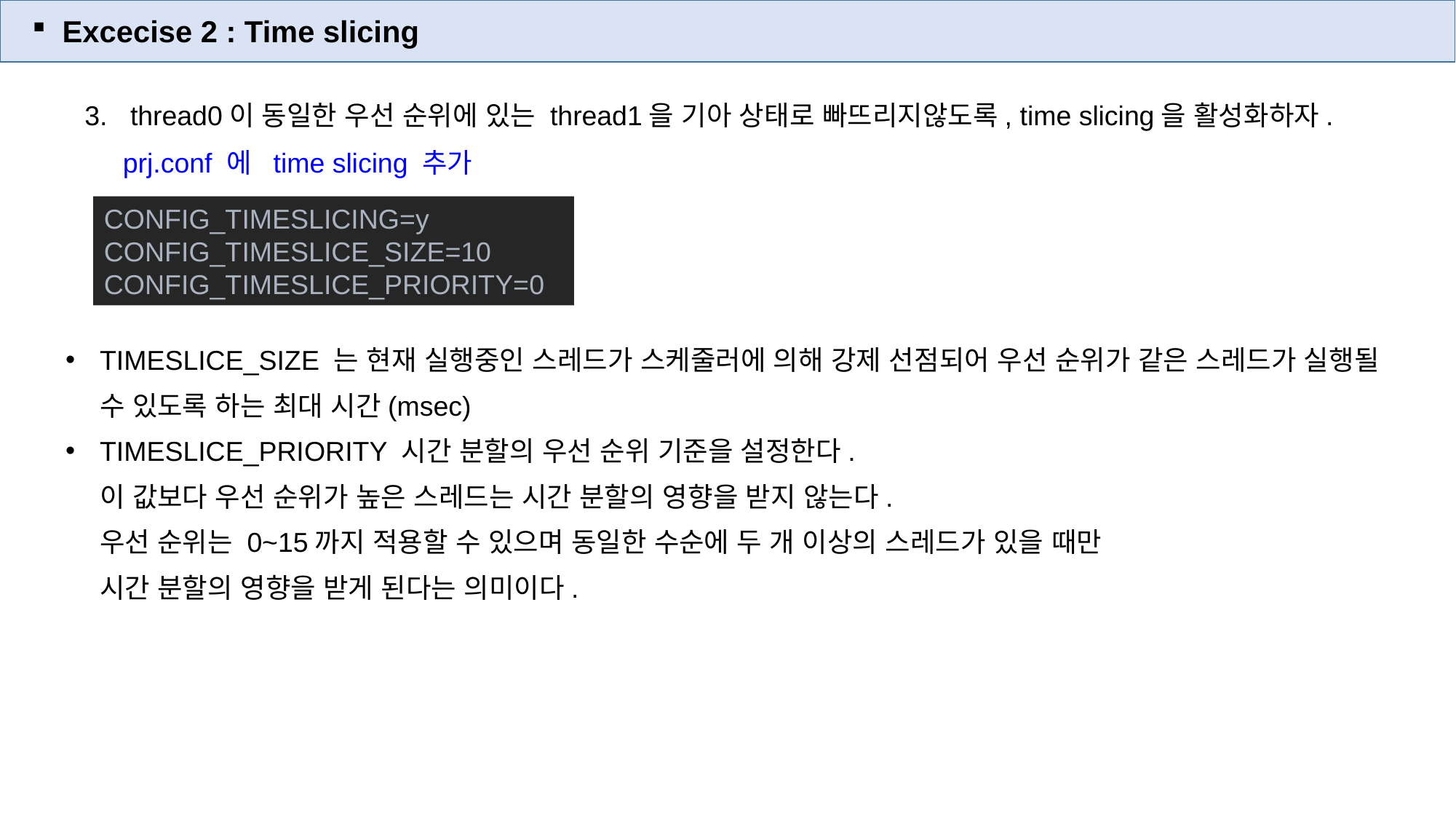

Excecise 2 : Time slicing

3.   thread0이 동일한 우선 순위에 있는 thread1을 기아 상태로 빠뜨리지않도록, time slicing을 활성화하자.
     prj.conf 에  time slicing 추가
CONFIG_TIMESLICING=y
CONFIG_TIMESLICE_SIZE=10 CONFIG_TIMESLICE_PRIORITY=0
TIMESLICE_SIZE 는 현재 실행중인 스레드가 스케줄러에 의해 강제 선점되어 우선 순위가 같은 스레드가 실행될 수 있도록 하는 최대 시간(msec)
TIMESLICE_PRIORITY 시간 분할의 우선 순위 기준을 설정한다.
이 값보다 우선 순위가 높은 스레드는 시간 분할의 영향을 받지 않는다.
우선 순위는 0~15까지 적용할 수 있으며 동일한 수순에 두 개 이상의 스레드가 있을 때만
시간 분할의 영향을 받게 된다는 의미이다.